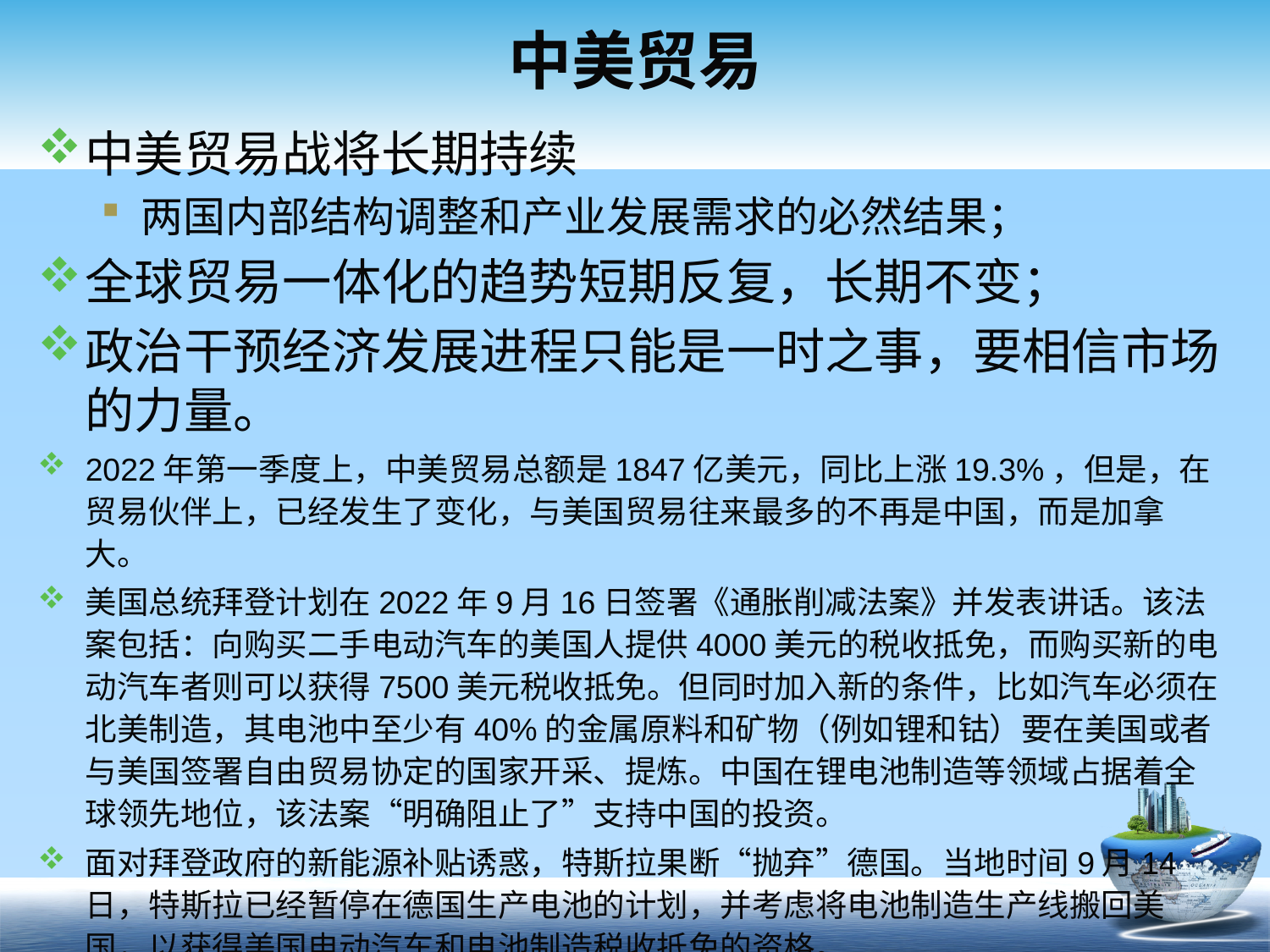

# 中美贸易
中美贸易战将长期持续
两国内部结构调整和产业发展需求的必然结果；
全球贸易一体化的趋势短期反复，长期不变；
政治干预经济发展进程只能是一时之事，要相信市场的力量。
2022年第一季度上，中美贸易总额是1847亿美元，同比上涨19.3%，但是，在贸易伙伴上，已经发生了变化，与美国贸易往来最多的不再是中国，而是加拿大。
美国总统拜登计划在2022年9月16日签署《通胀削减法案》并发表讲话。该法案包括：向购买二手电动汽车的美国人提供4000美元的税收抵免，而购买新的电动汽车者则可以获得7500美元税收抵免。但同时加入新的条件，比如汽车必须在北美制造，其电池中至少有40%的金属原料和矿物（例如锂和钴）要在美国或者与美国签署自由贸易协定的国家开采、提炼。中国在锂电池制造等领域占据着全球领先地位，该法案“明确阻止了”支持中国的投资。
面对拜登政府的新能源补贴诱惑，特斯拉果断“抛弃”德国。当地时间9月14日，特斯拉已经暂停在德国生产电池的计划，并考虑将电池制造生产线搬回美国，以获得美国电动汽车和电池制造税收抵免的资格。